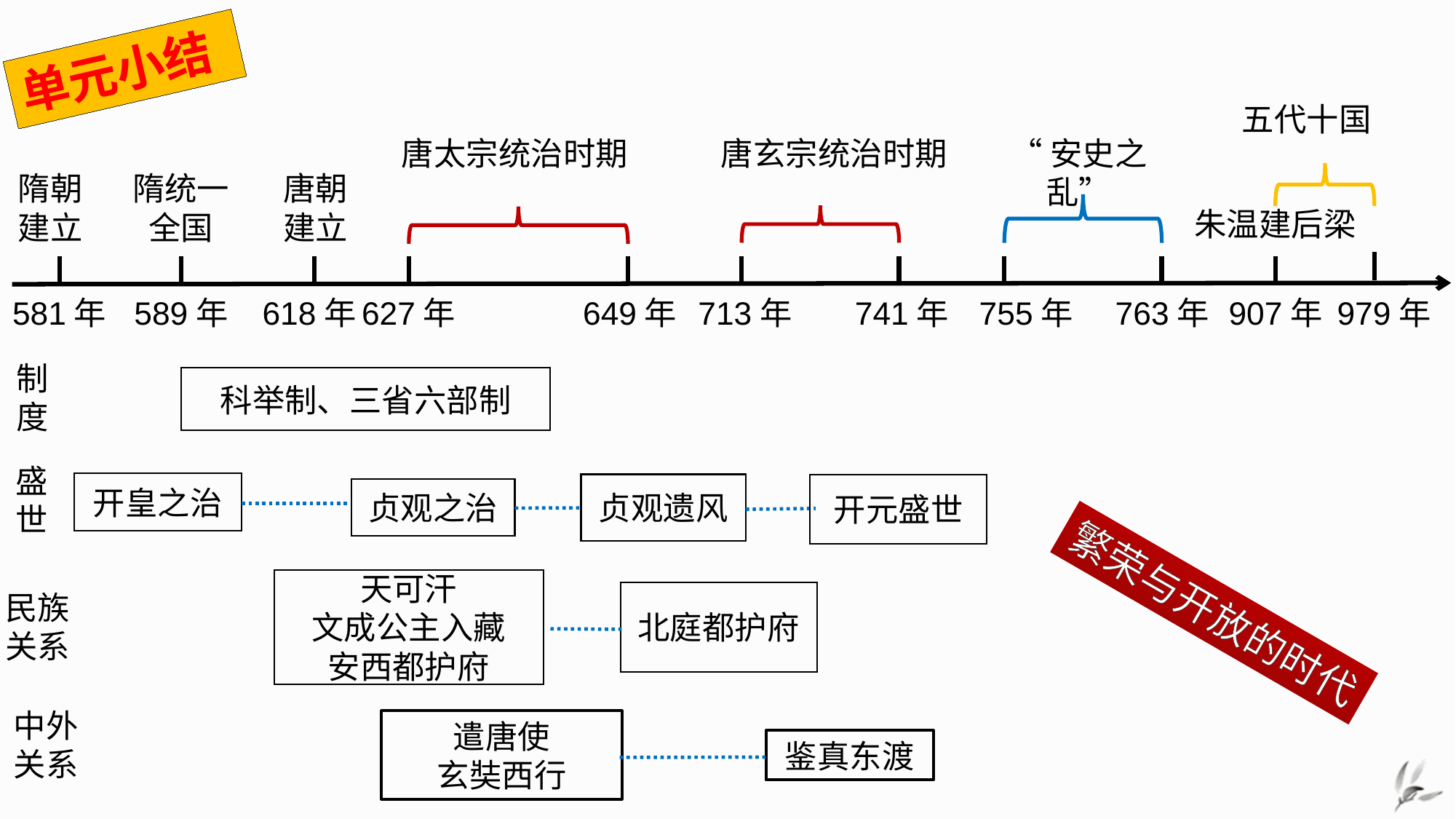

单元小结
五代十国

唐太宗统治时期
唐玄宗统治时期
“安史之乱”

隋朝建立
隋统一全国
唐朝建立
朱温建后梁
581年
589年
618年
627年
649年
713年
741年
755年
763年
907年
979年
制度
科举制、三省六部制
盛世
开皇之治
贞观遗风
开元盛世
贞观之治
天可汗
文成公主入藏
安西都护府
民族关系
北庭都护府
繁荣与开放的时代
中外关系
遣唐使
玄奘西行
鉴真东渡